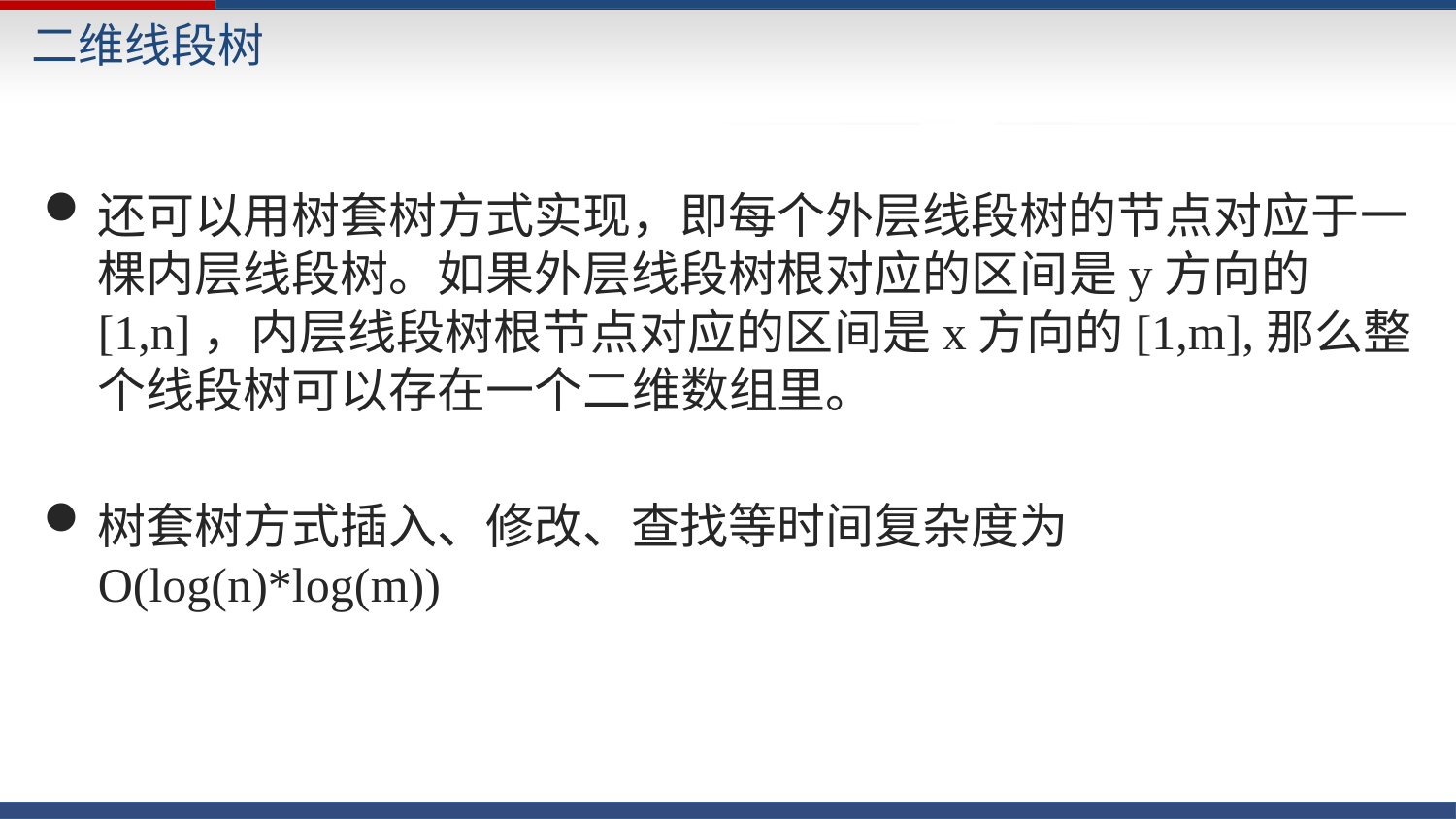

# 二维线段树
还可以用树套树方式实现，即每个外层线段树的节点对应于一棵内层线段树。如果外层线段树根对应的区间是y方向的 [1,n]，内层线段树根节点对应的区间是x方向的[1,m],那么整个线段树可以存在一个二维数组里。

树套树方式插入、修改、查找等时间复杂度为O(log(n)*log(m))